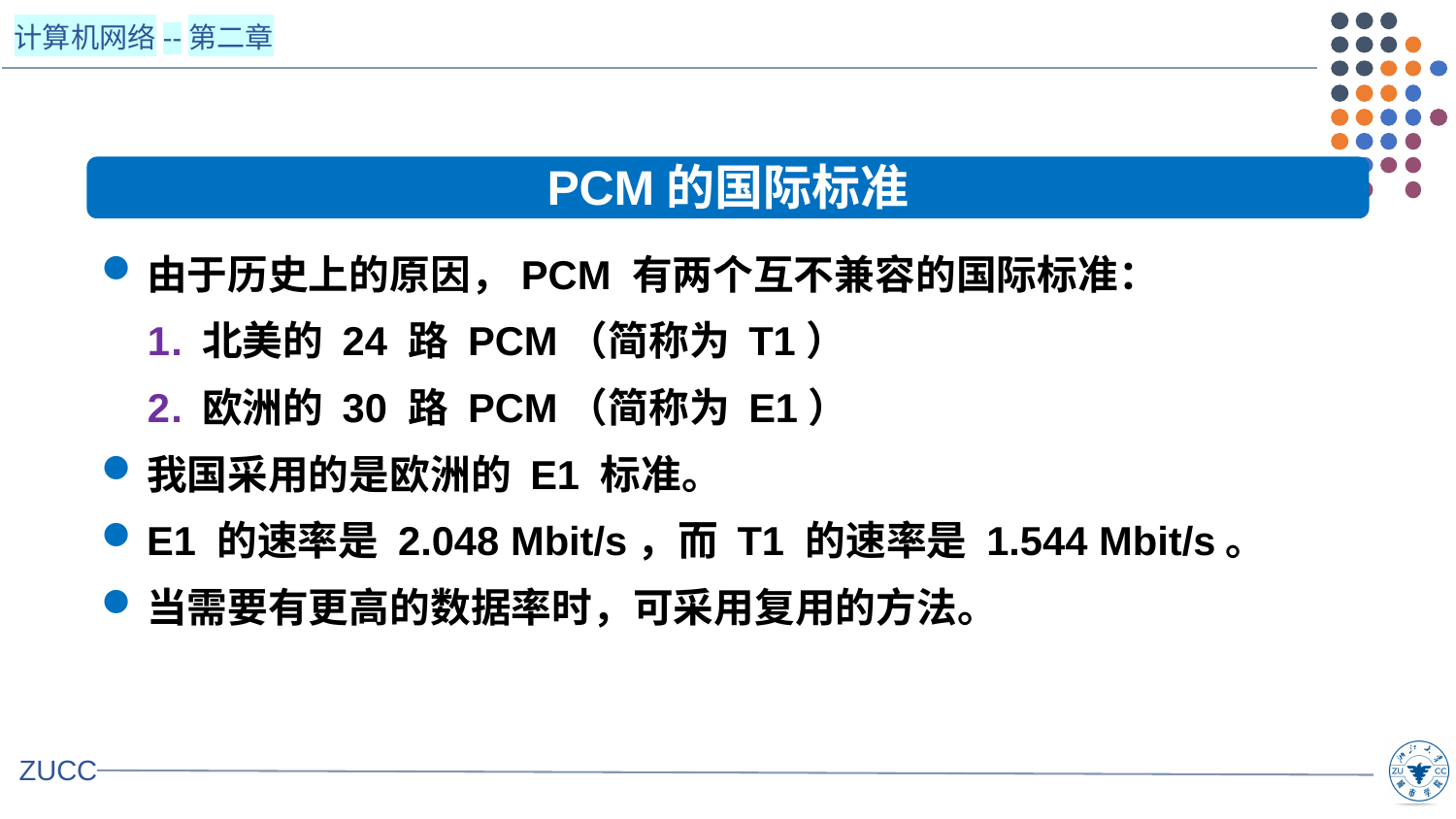

PCM的国际标准

由于历史上的原因，PCM 有两个互不兼容的国际标准：
北美的 24 路 PCM（简称为 T1）
欧洲的 30 路 PCM（简称为 E1）
我国采用的是欧洲的 E1 标准。
E1 的速率是 2.048 Mbit/s，而 T1 的速率是 1.544 Mbit/s。
当需要有更高的数据率时，可采用复用的方法。